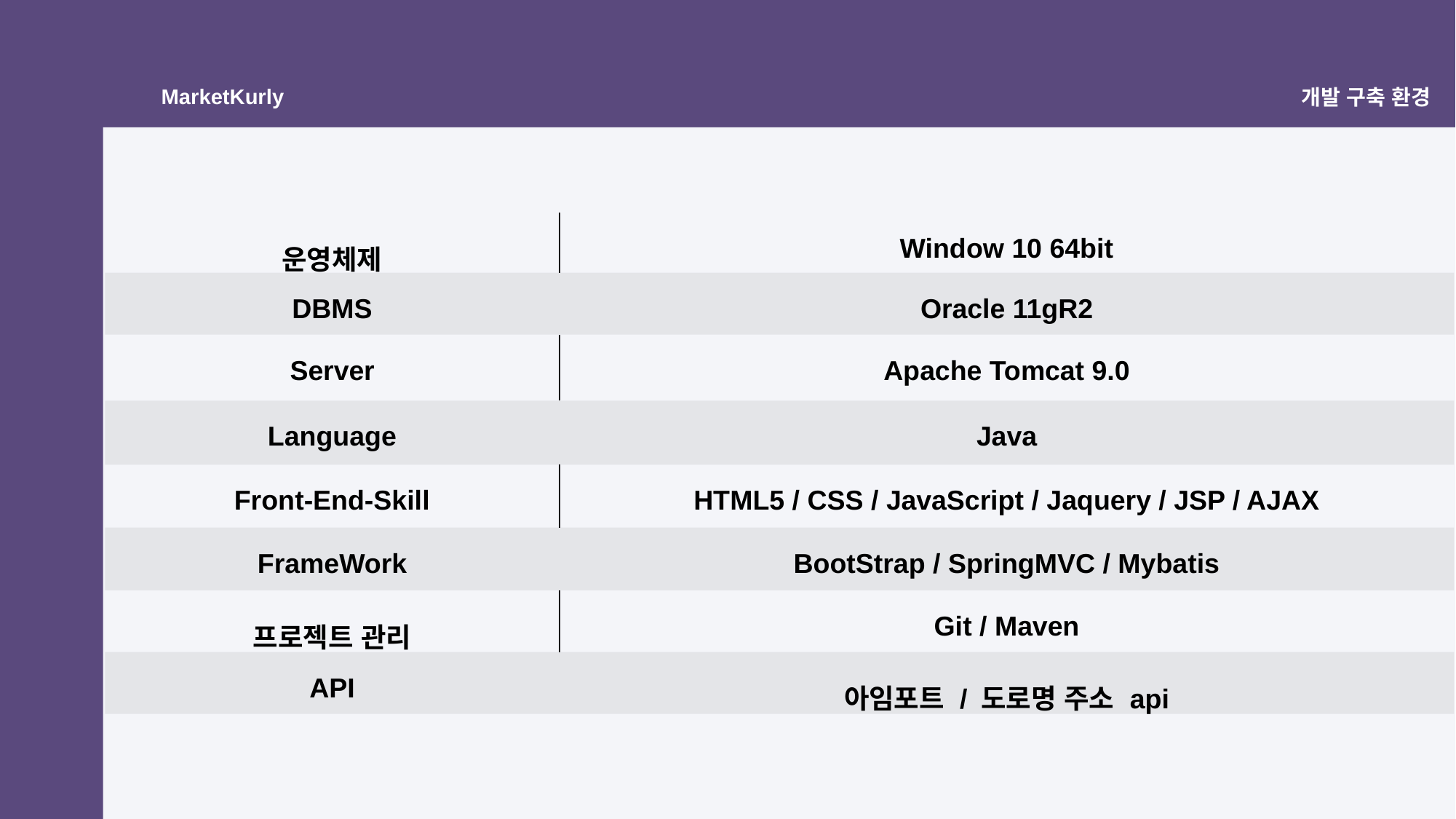

MarketKurly
개발 구축 환경
| 운영체제 | Window 10 64bit |
| --- | --- |
| DBMS | Oracle 11gR2 |
| Server | Apache Tomcat 9.0 |
| Language | Java |
| Front-End-Skill | HTML5 / CSS / JavaScript / Jaquery / JSP / AJAX |
| FrameWork | BootStrap / SpringMVC / Mybatis |
| 프로젝트 관리 | Git / Maven |
| API | 아임포트 / 도로명 주소 api |